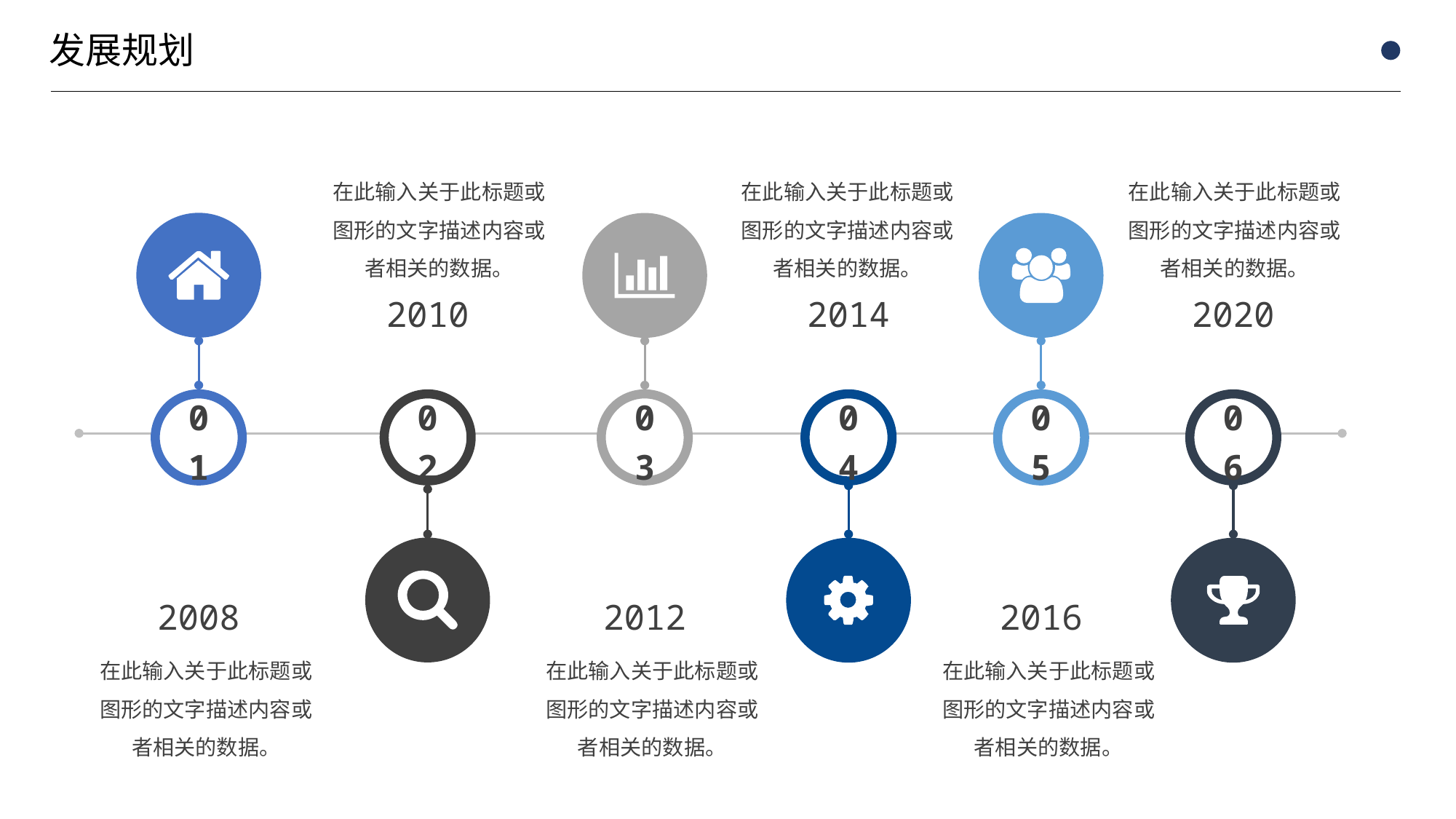

在此输入关于此标题或图形的文字描述内容或者相关的数据。
在此输入关于此标题或图形的文字描述内容或者相关的数据。
在此输入关于此标题或图形的文字描述内容或者相关的数据。

2010
2014
2020
01
02
03
04
05
06

2008
2012
2016
在此输入关于此标题或图形的文字描述内容或者相关的数据。
在此输入关于此标题或图形的文字描述内容或者相关的数据。
在此输入关于此标题或图形的文字描述内容或者相关的数据。